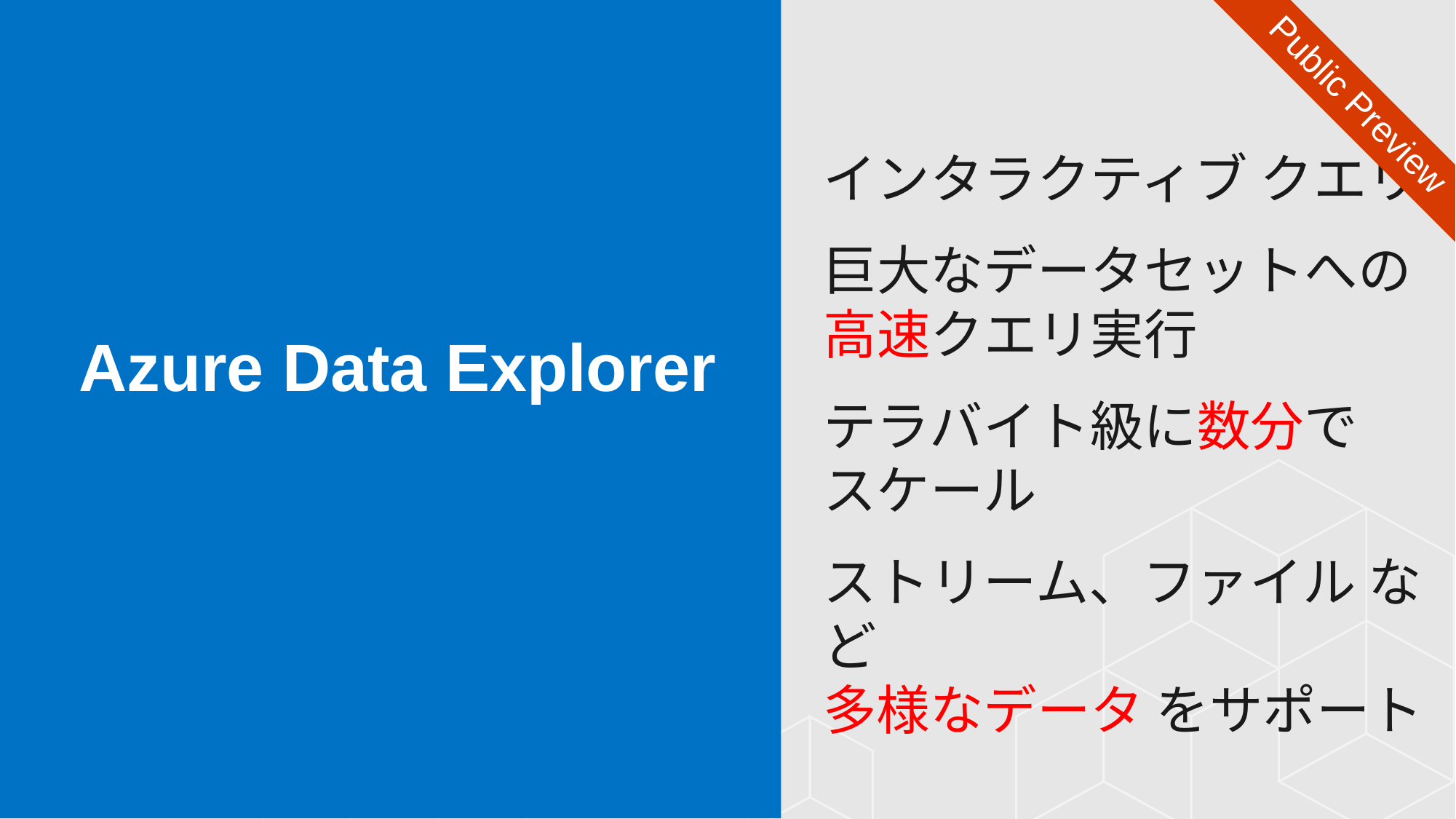

Public Preview
インタラクティブ クエリ
巨大なデータセットへの
高速クエリ実行
テラバイト級に数分で
スケール
ストリーム、ファイル など
多様なデータ をサポート
Azure Data Explorer